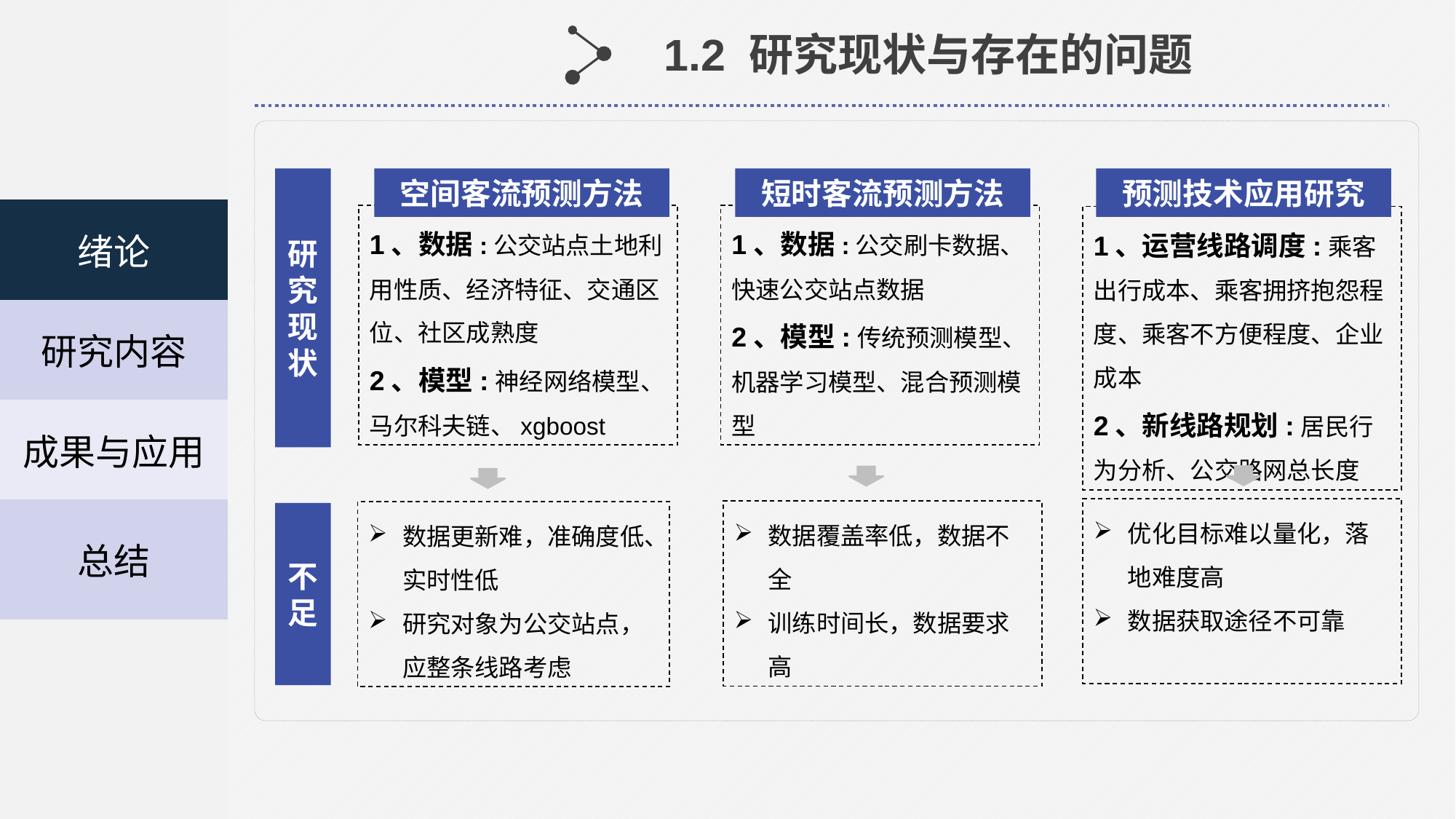

|  |
| --- |
|  |
| 绪论 |
| 研究内容 |
| 成果与应用 |
| 总结 |
|  |
|  |
1.2 研究现状与存在的问题

空间客流预测方法
短时客流预测方法
预测技术应用研究
研究现状
1、数据:公交站点土地利用性质、经济特征、交通区位、社区成熟度
2、模型:神经网络模型、马尔科夫链、xgboost
1、数据:公交刷卡数据、快速公交站点数据
2、模型:传统预测模型、机器学习模型、混合预测模型
1、运营线路调度:乘客出行成本、乘客拥挤抱怨程度、乘客不方便程度、企业成本
2、新线路规划:居民行为分析、公交路网总长度

优化目标难以量化，落地难度高
数据获取途径不可靠

数据覆盖率低，数据不全
训练时间长，数据要求高
数据更新难，准确度低、实时性低
研究对象为公交站点，应整条线路考虑
不足